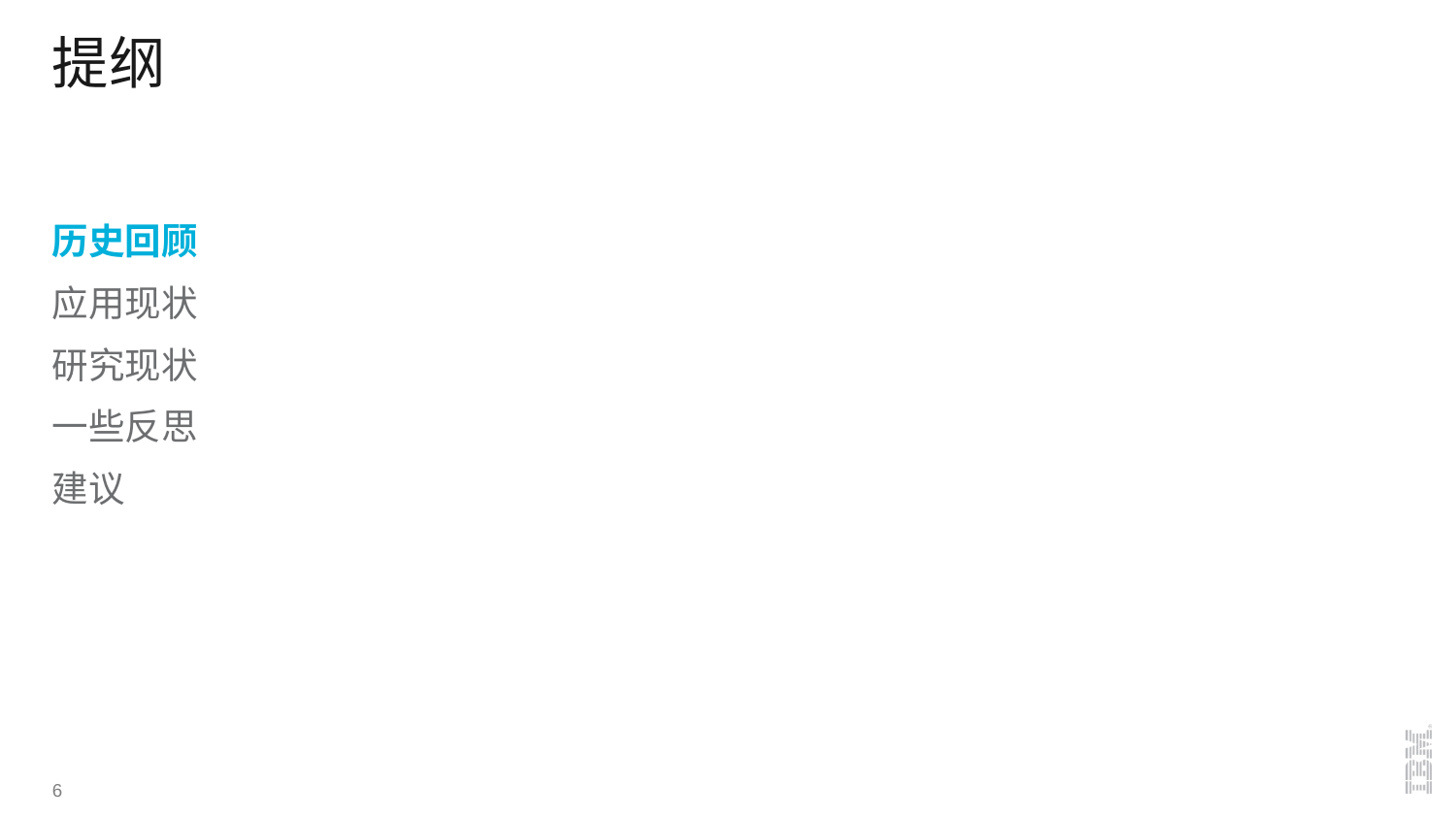

# 提纲
历史回顾
应用现状
研究现状
一些反思
建议

6